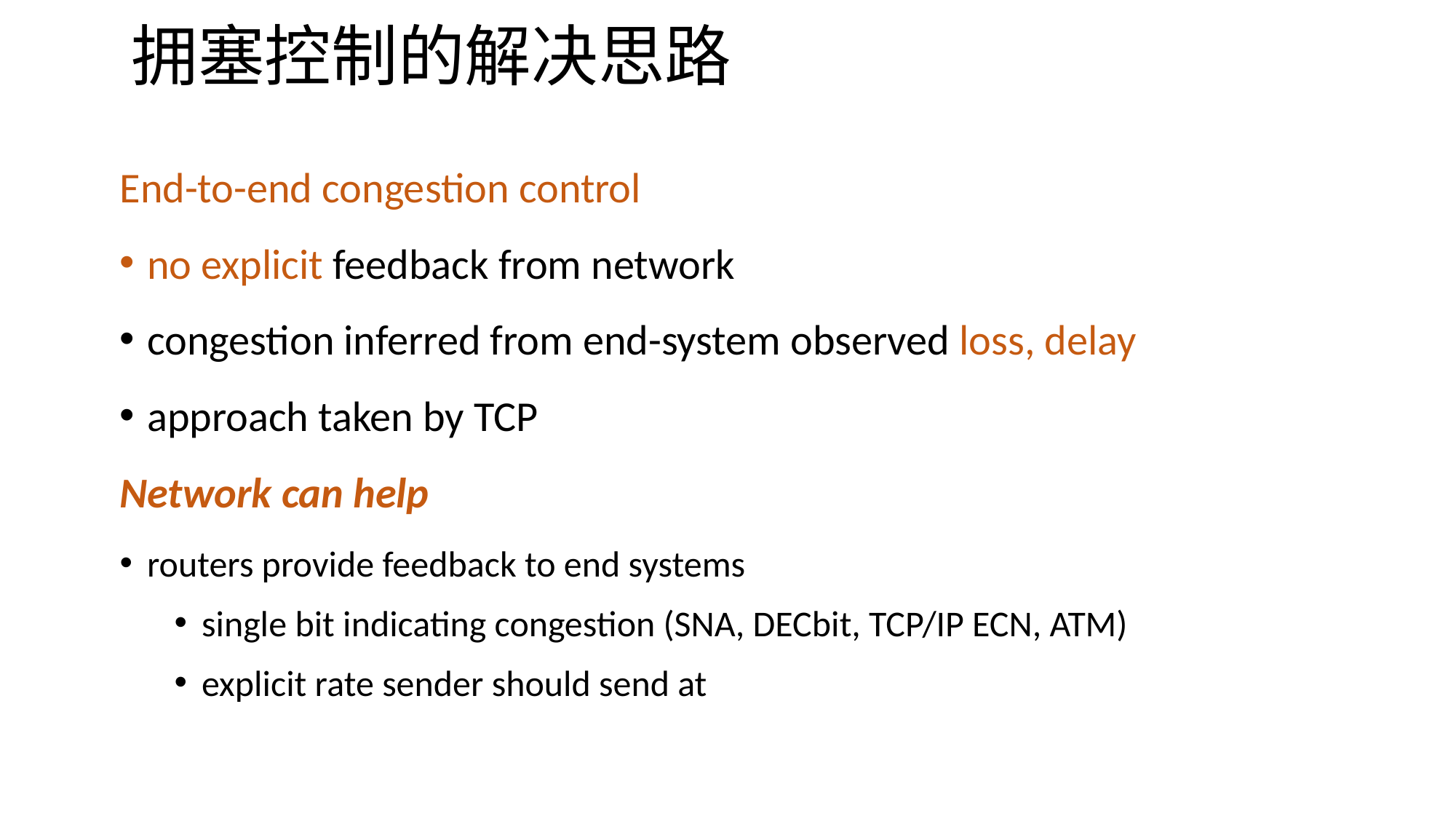

# 拥塞控制的解决思路
End-to-end congestion control
no explicit feedback from network
congestion inferred from end-system observed loss, delay
approach taken by TCP
Network can help
routers provide feedback to end systems
single bit indicating congestion (SNA, DECbit, TCP/IP ECN, ATM)
explicit rate sender should send at
70